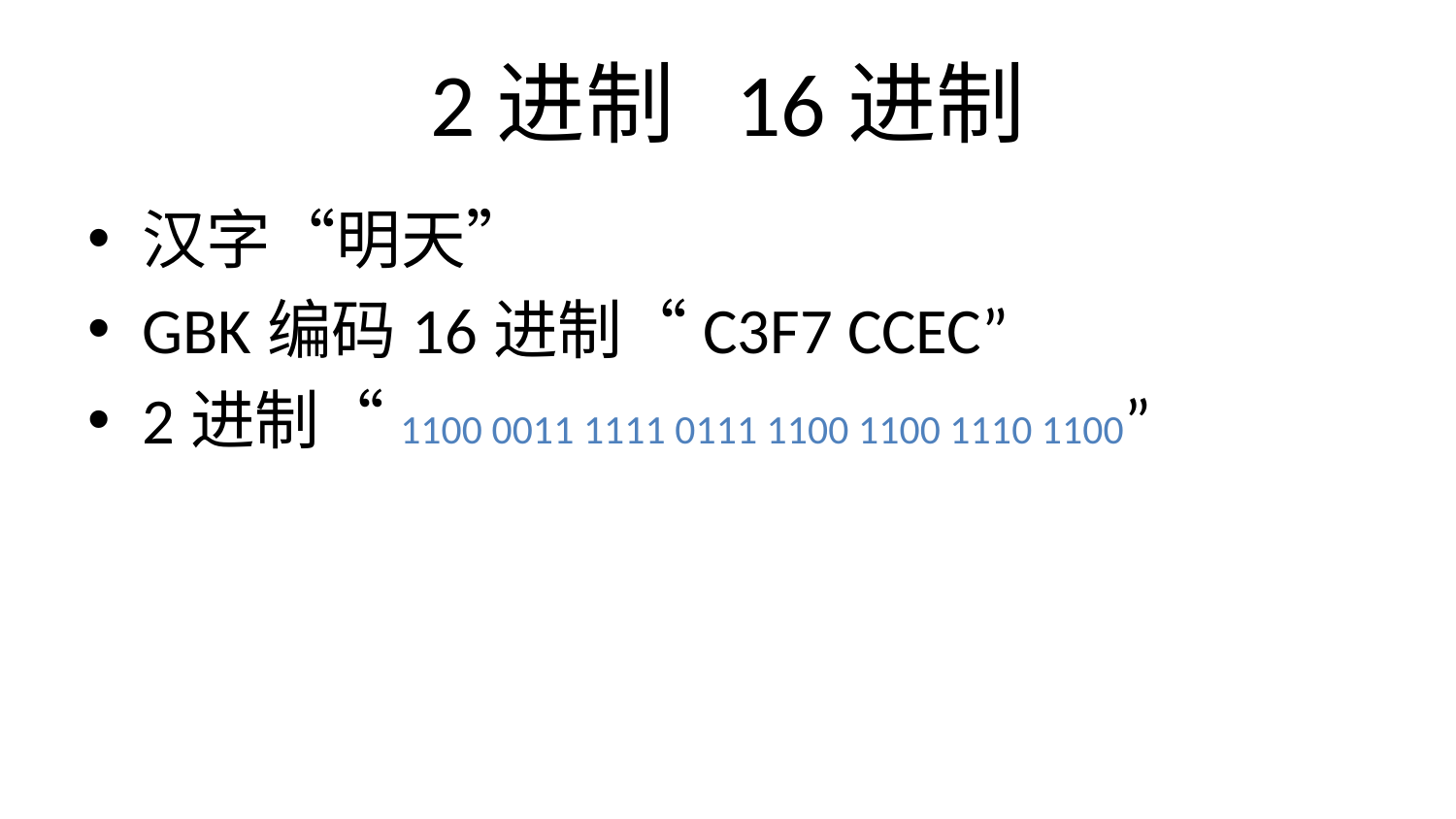

# 2进制  16进制
汉字“明天”
GBK编码16进制“C3F7 CCEC”
2进制“1100 0011 1111 0111 1100 1100 1110 1100”